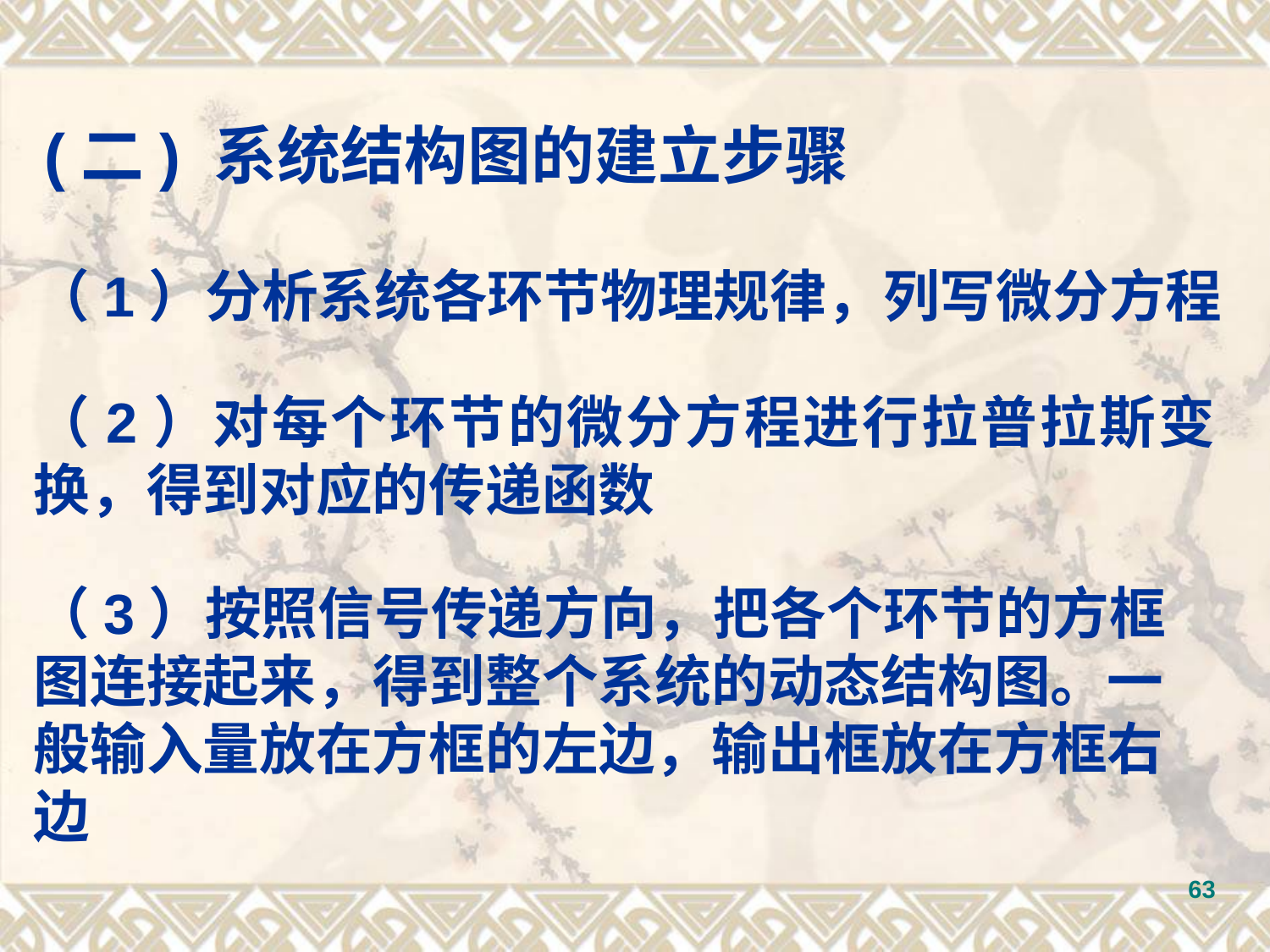

(二) 系统结构图的建立步骤
（1）分析系统各环节物理规律，列写微分方程
（2）对每个环节的微分方程进行拉普拉斯变换，得到对应的传递函数
（3）按照信号传递方向，把各个环节的方框图连接起来，得到整个系统的动态结构图。一般输入量放在方框的左边，输出框放在方框右边
63
63